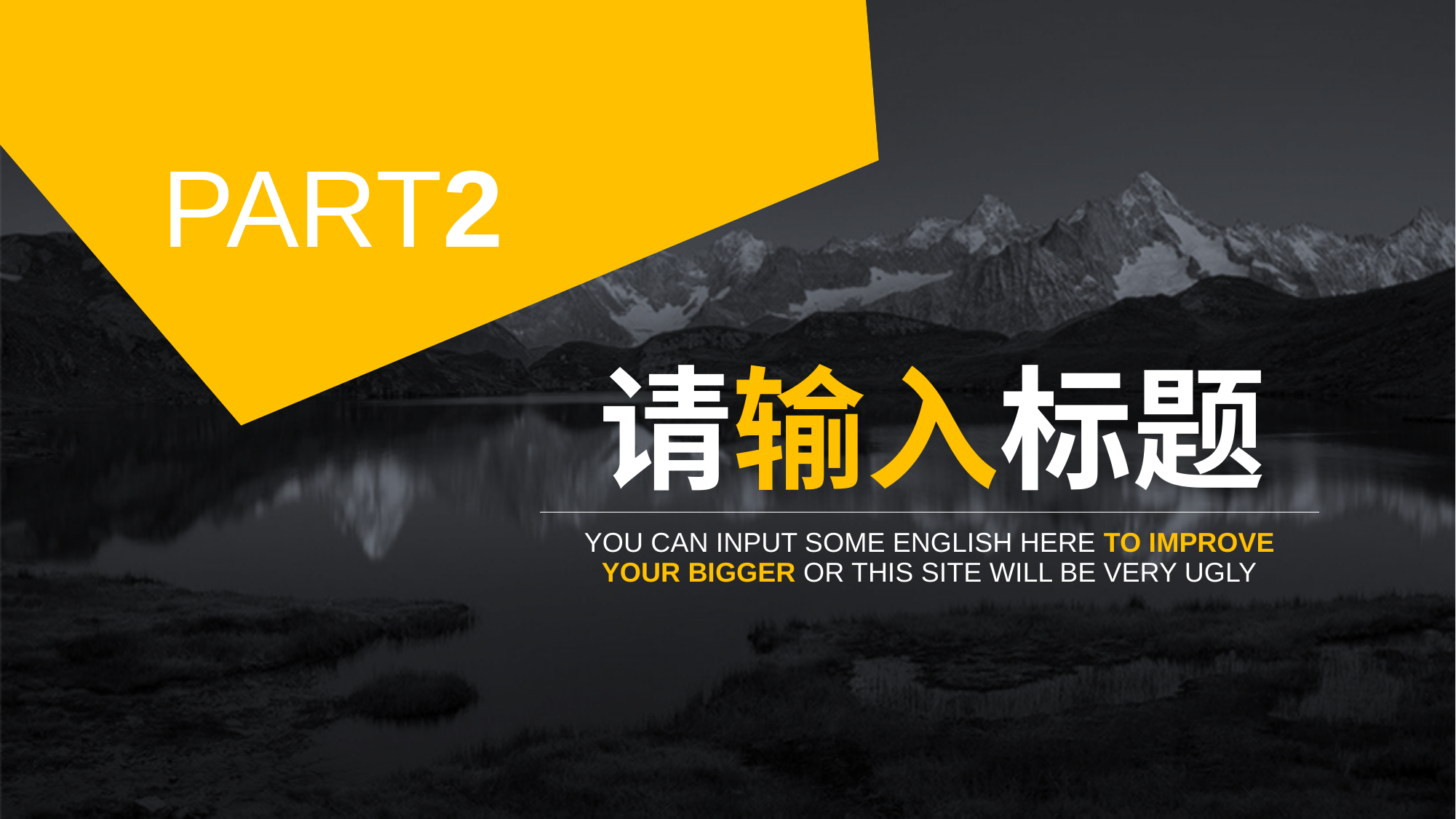

PART2
请输入标题
YOU CAN INPUT SOME ENGLISH HERE TO IMPROVE YOUR BIGGER OR THIS SITE WILL BE VERY UGLY